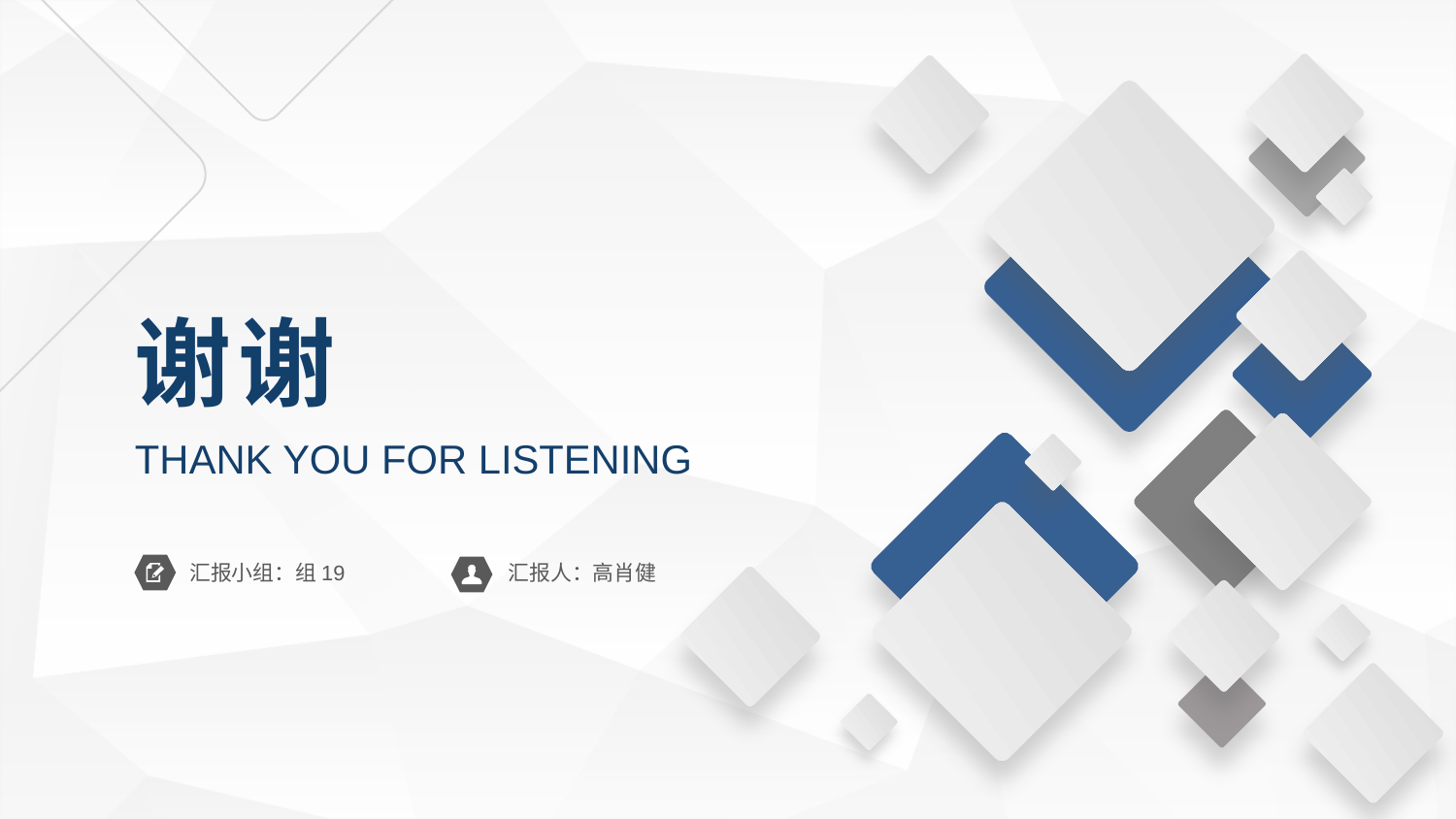

谢谢

THANK YOU FOR LISTENING

汇报小组：组19
汇报人：高肖健